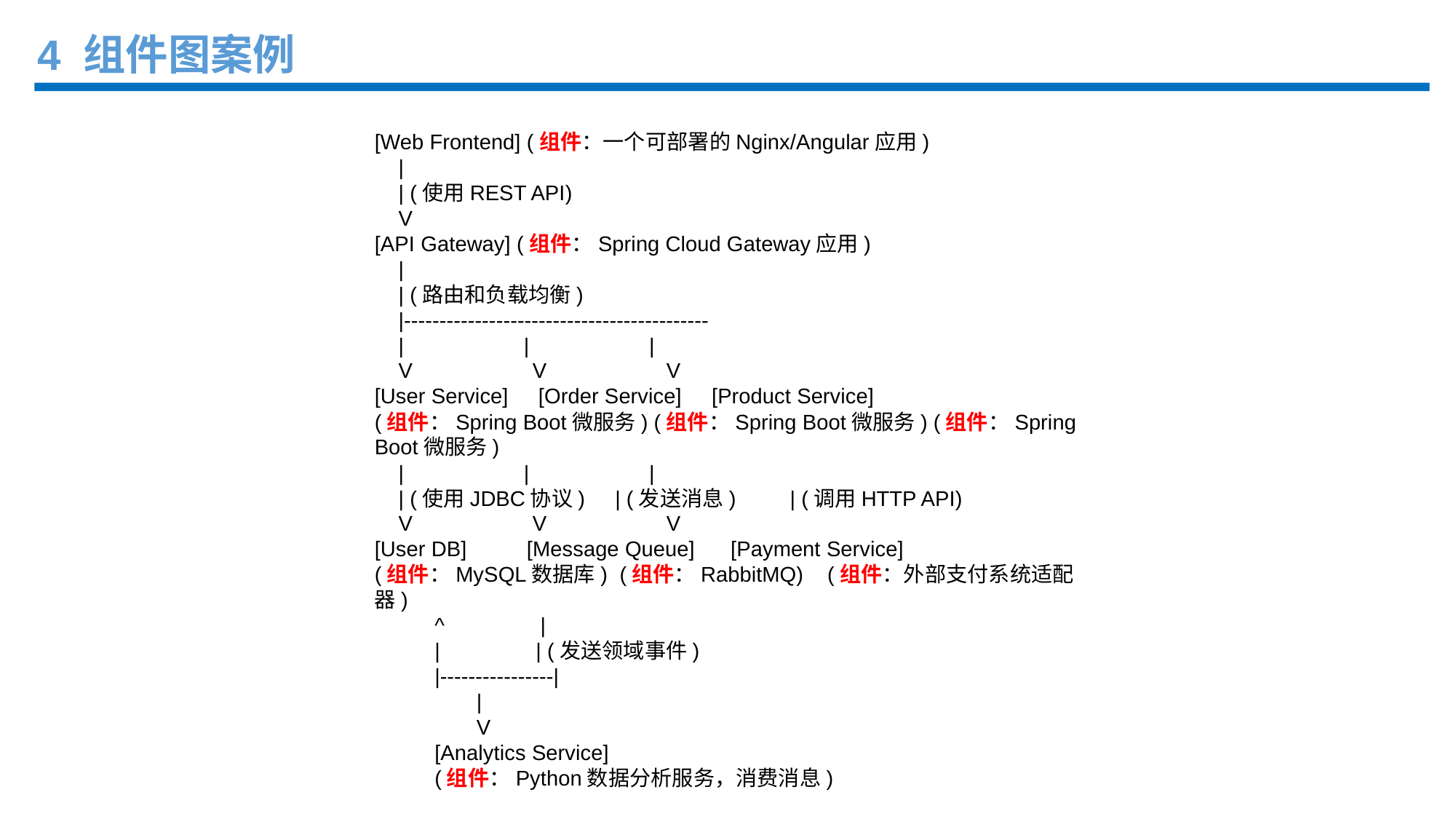

4 组件图案例
[Web Frontend] (组件：一个可部署的Nginx/Angular应用)
    |
    | (使用REST API)
    V
[API Gateway] (组件：Spring Cloud Gateway应用)
    |
    | (路由和负载均衡)
    |-------------------------------------------
    |                    |                    |
    V                    V                    V
[User Service]     [Order Service]     [Product Service]
(组件：Spring Boot微服务) (组件：Spring Boot微服务) (组件：Spring Boot微服务)
    |                    |                    |
    | (使用JDBC协议)     | (发送消息)         | (调用HTTP API)
    V                    V                    V
[User DB]          [Message Queue]      [Payment Service]
(组件：MySQL数据库)  (组件：RabbitMQ)    (组件：外部支付系统适配器)
          ^                |
          |                | (发送领域事件)
          |----------------|
                 |
                 V
          [Analytics Service]
          (组件：Python数据分析服务，消费消息)